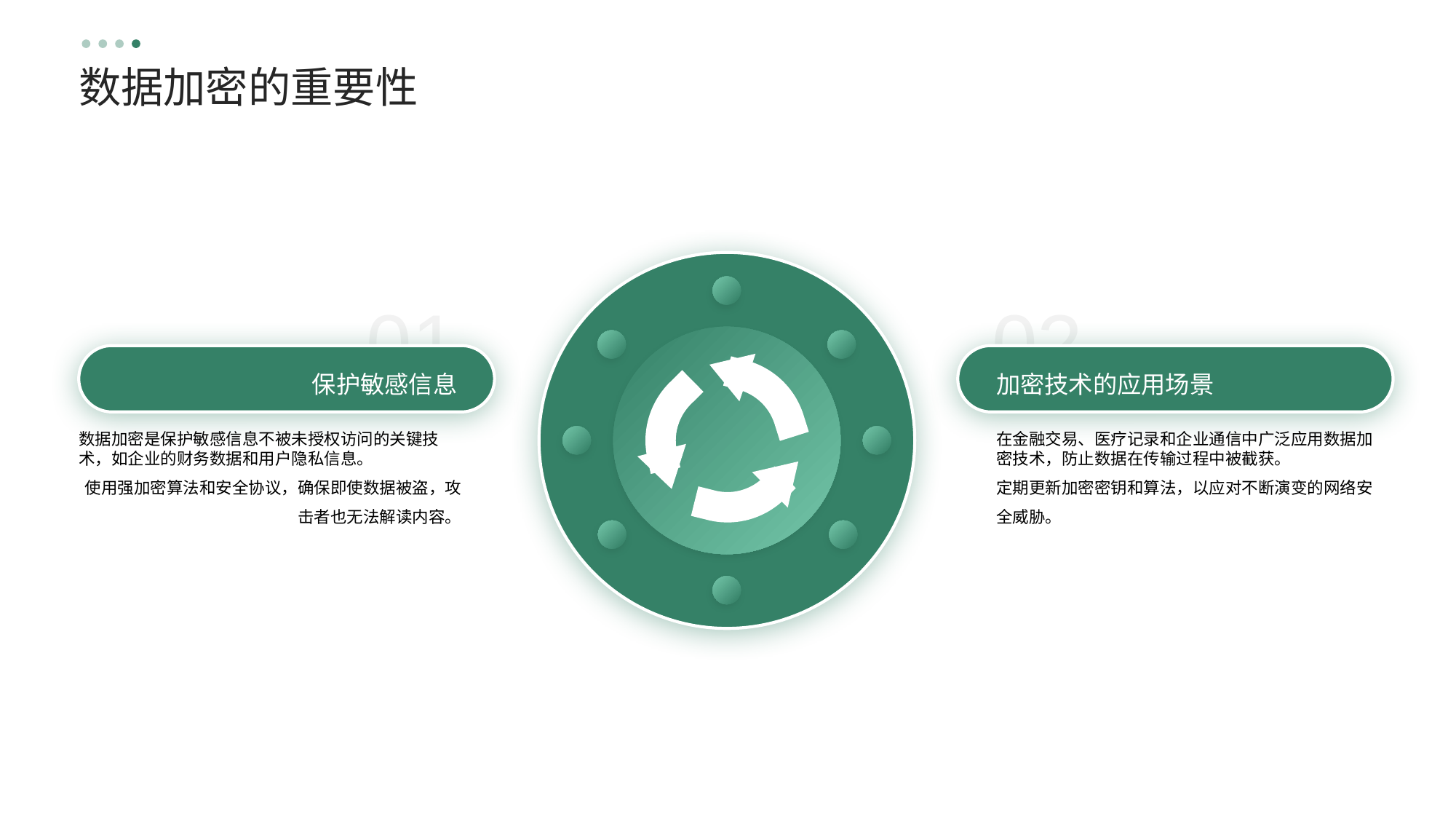

数据加密的重要性
01
02

保护敏感信息
加密技术的应用场景

数据加密是保护敏感信息不被未授权访问的关键技术，如企业的财务数据和用户隐私信息。
使用强加密算法和安全协议，确保即使数据被盗，攻击者也无法解读内容。
在金融交易、医疗记录和企业通信中广泛应用数据加密技术，防止数据在传输过程中被截获。
定期更新加密密钥和算法，以应对不断演变的网络安全威胁。